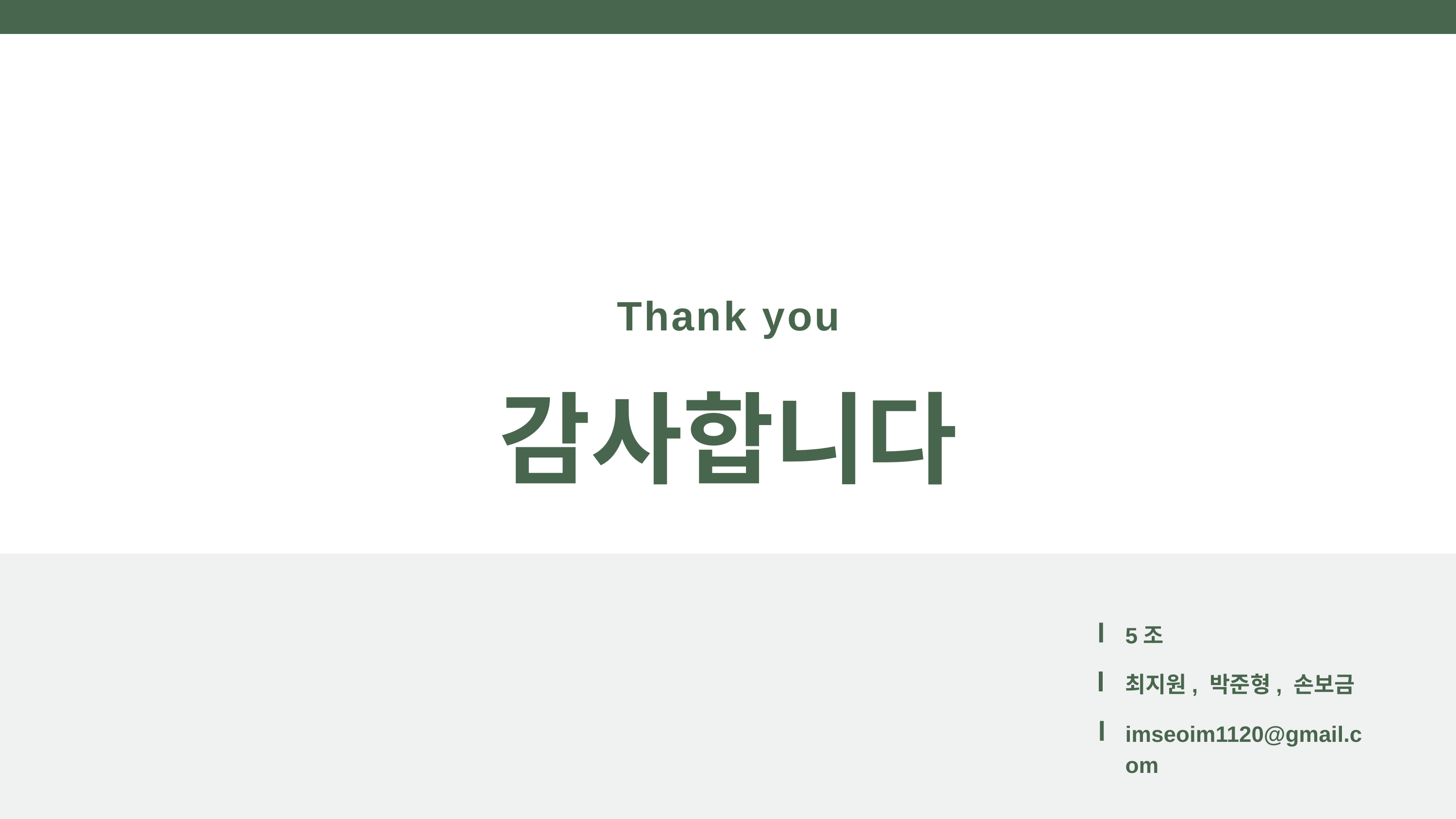

Thank you
감사합니다

5조

최지원, 박준형, 손보금

imseoim1120@gmail.com